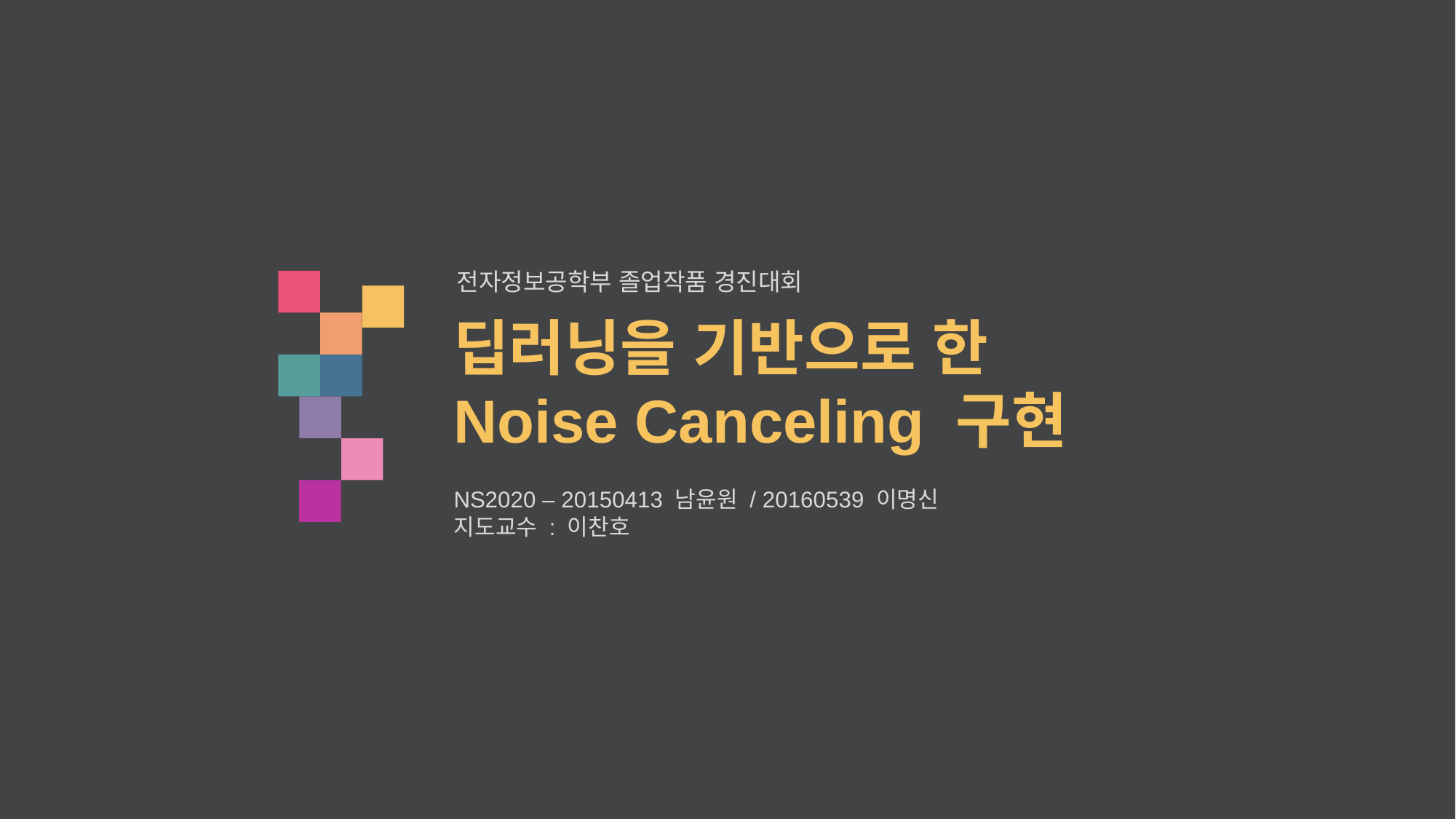

전자정보공학부 졸업작품 경진대회

딥러닝을 기반으로 한
Noise Canceling 구현

NS2020 – 20150413 남윤원 / 20160539 이명신
지도교수 : 이찬호